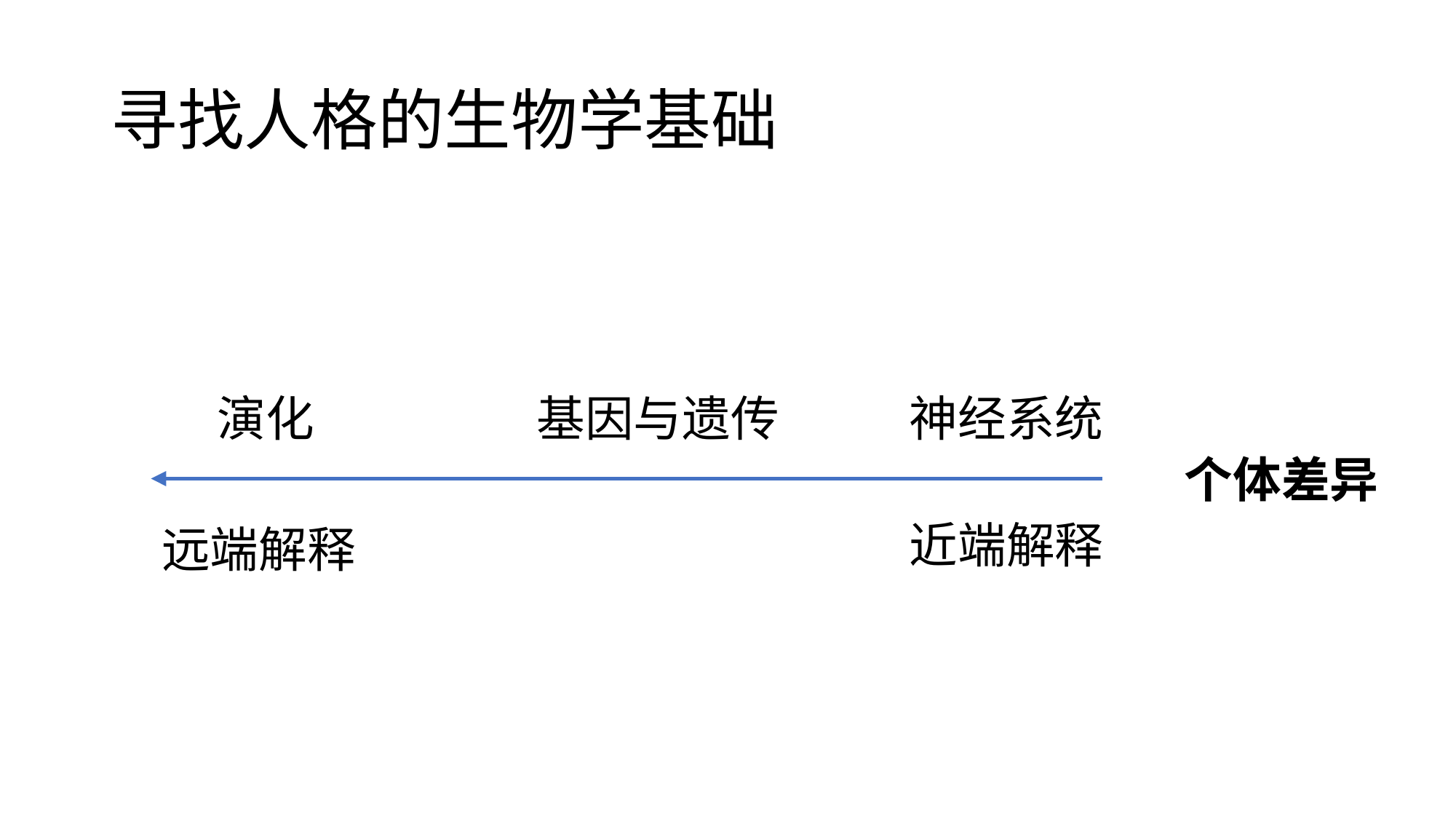

# 寻找人格的生物学基础
演化
基因与遗传
神经系统
个体差异
近端解释
远端解释